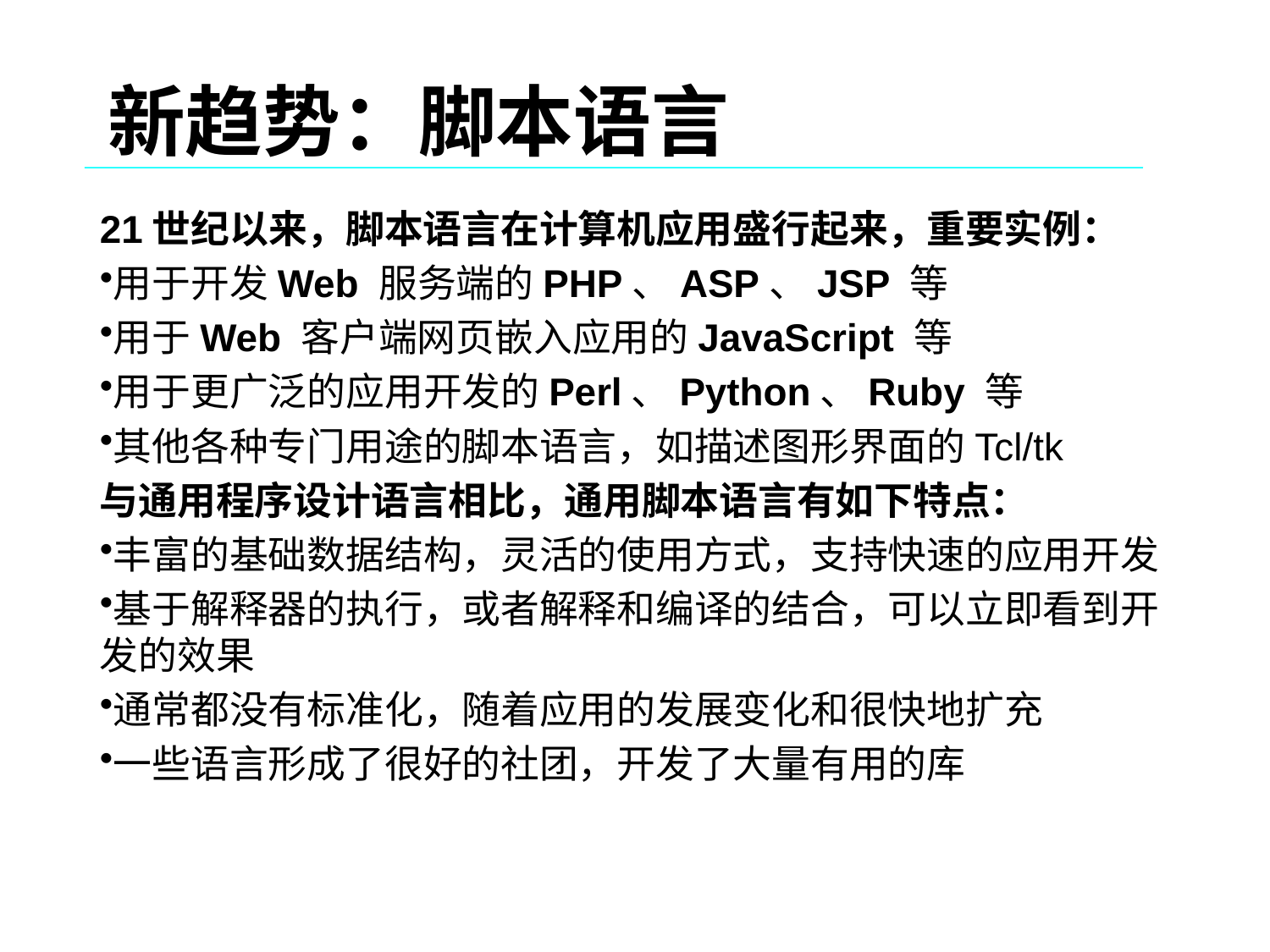

新趋势：脚本语言

21世纪以来，脚本语言在计算机应用盛行起来，重要实例：
用于开发Web 服务端的PHP、ASP、JSP 等
用于Web 客户端网页嵌入应用的JavaScript 等
用于更广泛的应用开发的Perl、Python、Ruby 等
其他各种专门用途的脚本语言，如描述图形界面的Tcl/tk
与通用程序设计语言相比，通用脚本语言有如下特点：
丰富的基础数据结构，灵活的使用方式，支持快速的应用开发
基于解释器的执行，或者解释和编译的结合，可以立即看到开发的效果
通常都没有标准化，随着应用的发展变化和很快地扩充
一些语言形成了很好的社团，开发了大量有用的库